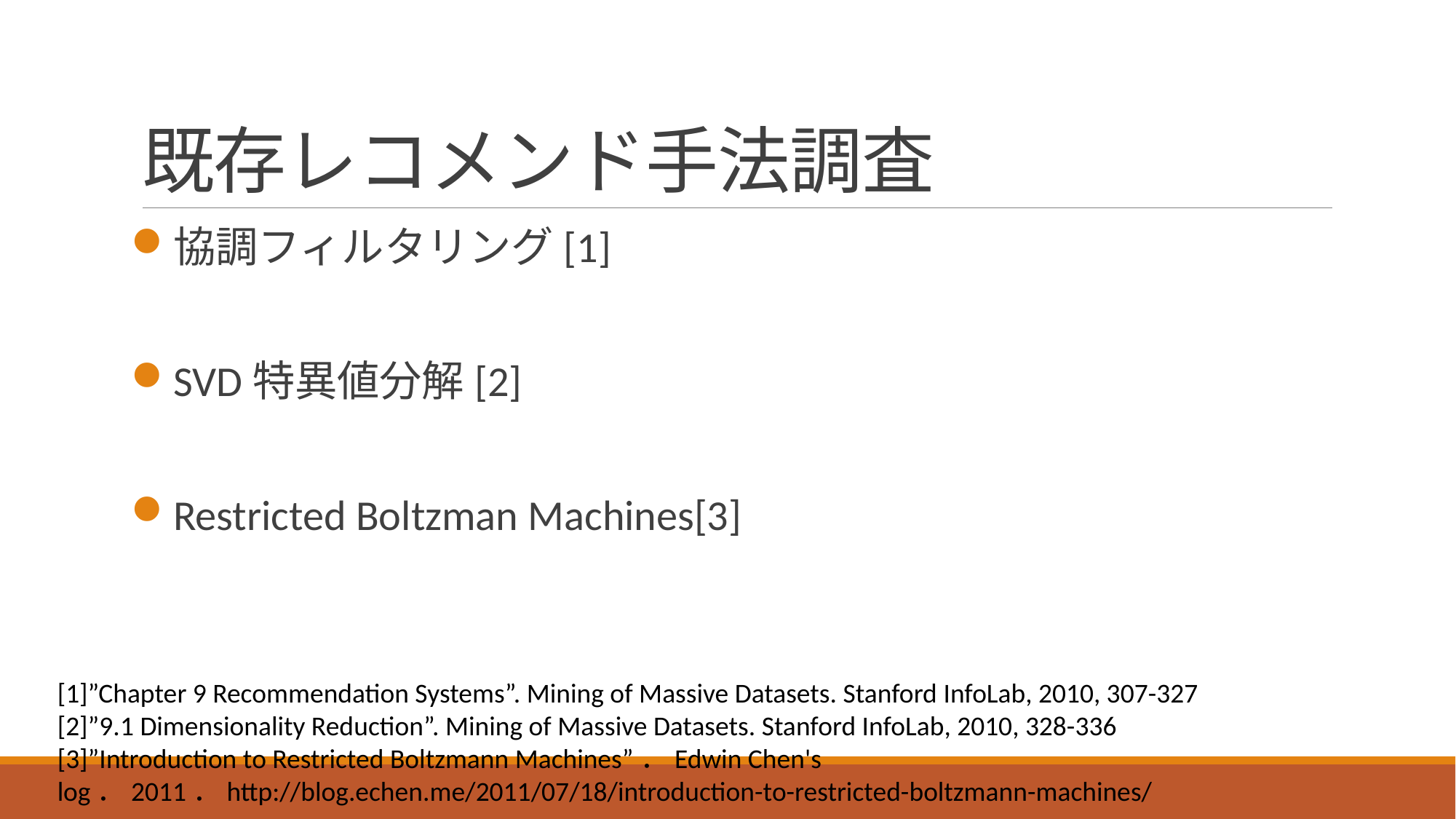

# 既存レコメンド手法調査
協調フィルタリング[1]

SVD特異値分解[2]

Restricted Boltzman Machines[3]
[1]”Chapter 9 Recommendation Systems”. Mining of Massive Datasets. Stanford InfoLab, 2010, 307-327
[2]”9.1 Dimensionality Reduction”. Mining of Massive Datasets. Stanford InfoLab, 2010, 328-336
[3]”Introduction to Restricted Boltzmann Machines”．Edwin Chen's log．2011．http://blog.echen.me/2011/07/18/introduction-to-restricted-boltzmann-machines/

7